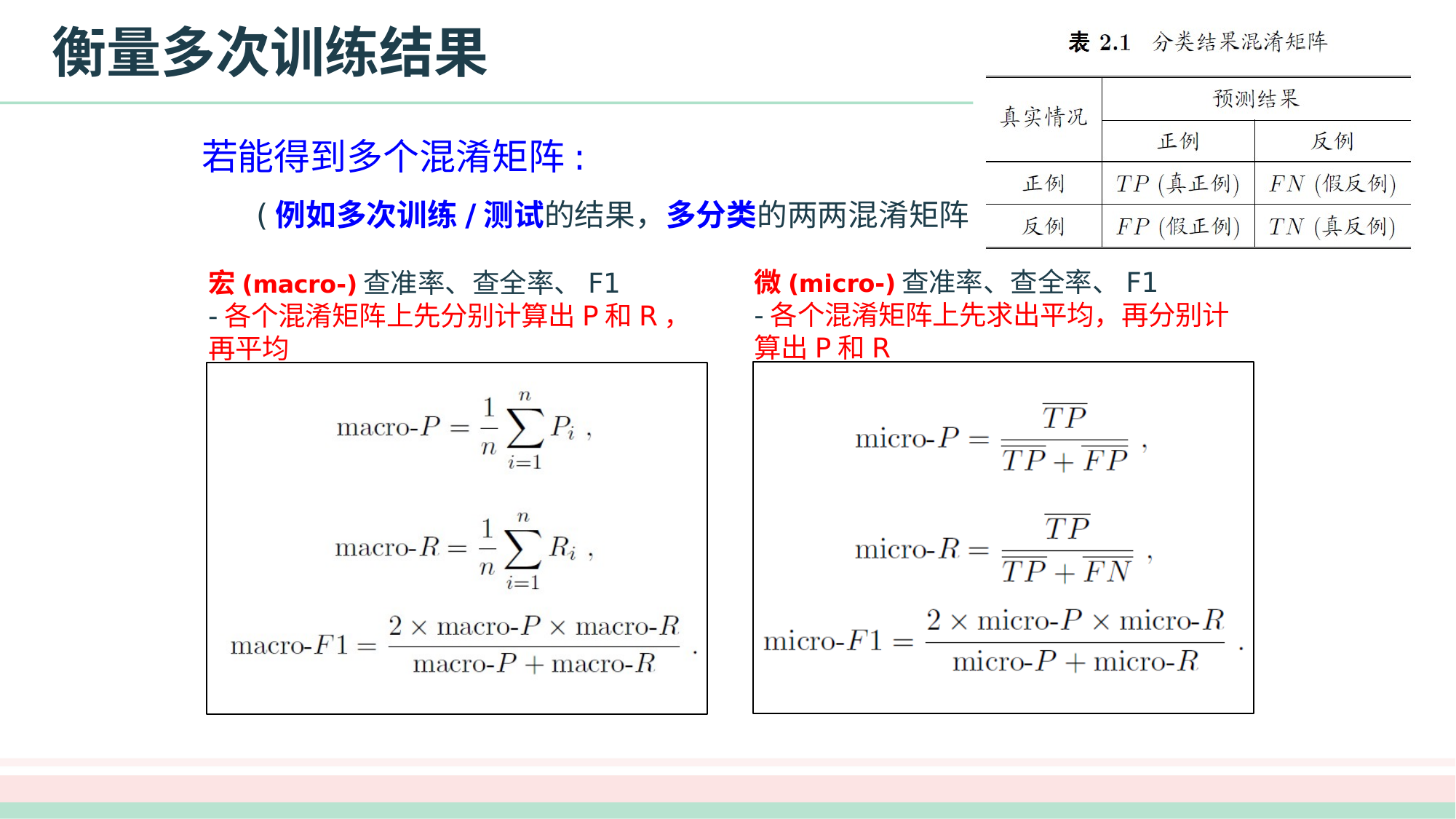

# 衡量多次训练结果

若能得到多个混淆矩阵:
(例如多次训练/测试的结果，多分类的两两混淆矩阵)
微(micro-)查准率、查全率、F1
-各个混淆矩阵上先求出平均，再分别计算出P和R
宏(macro-)查准率、查全率、F1
-各个混淆矩阵上先分别计算出P和R，再平均